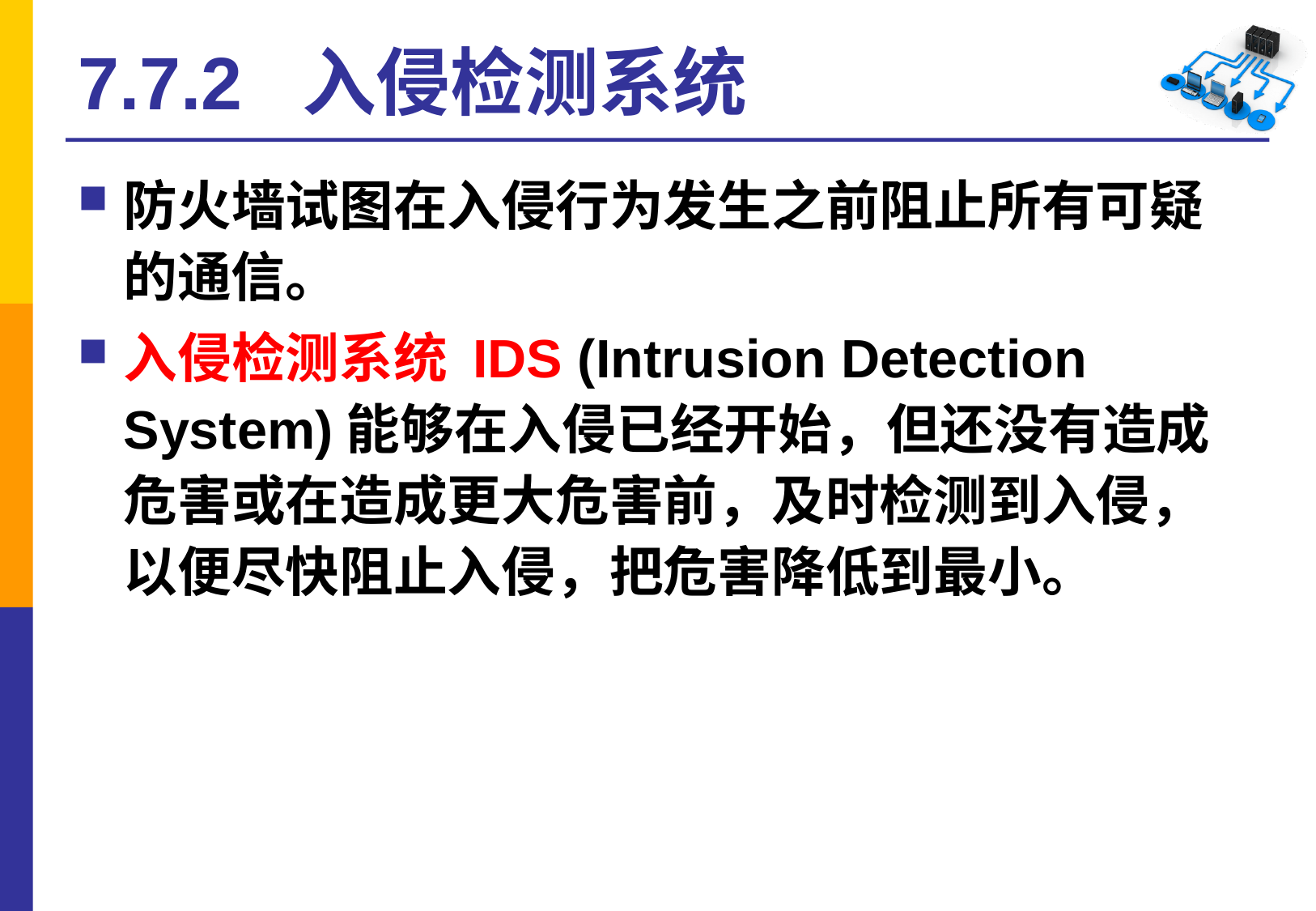

# 7.7.2  入侵检测系统
防火墙试图在入侵行为发生之前阻止所有可疑的通信。
入侵检测系统 IDS (Intrusion Detection System)能够在入侵已经开始，但还没有造成危害或在造成更大危害前，及时检测到入侵，以便尽快阻止入侵，把危害降低到最小。